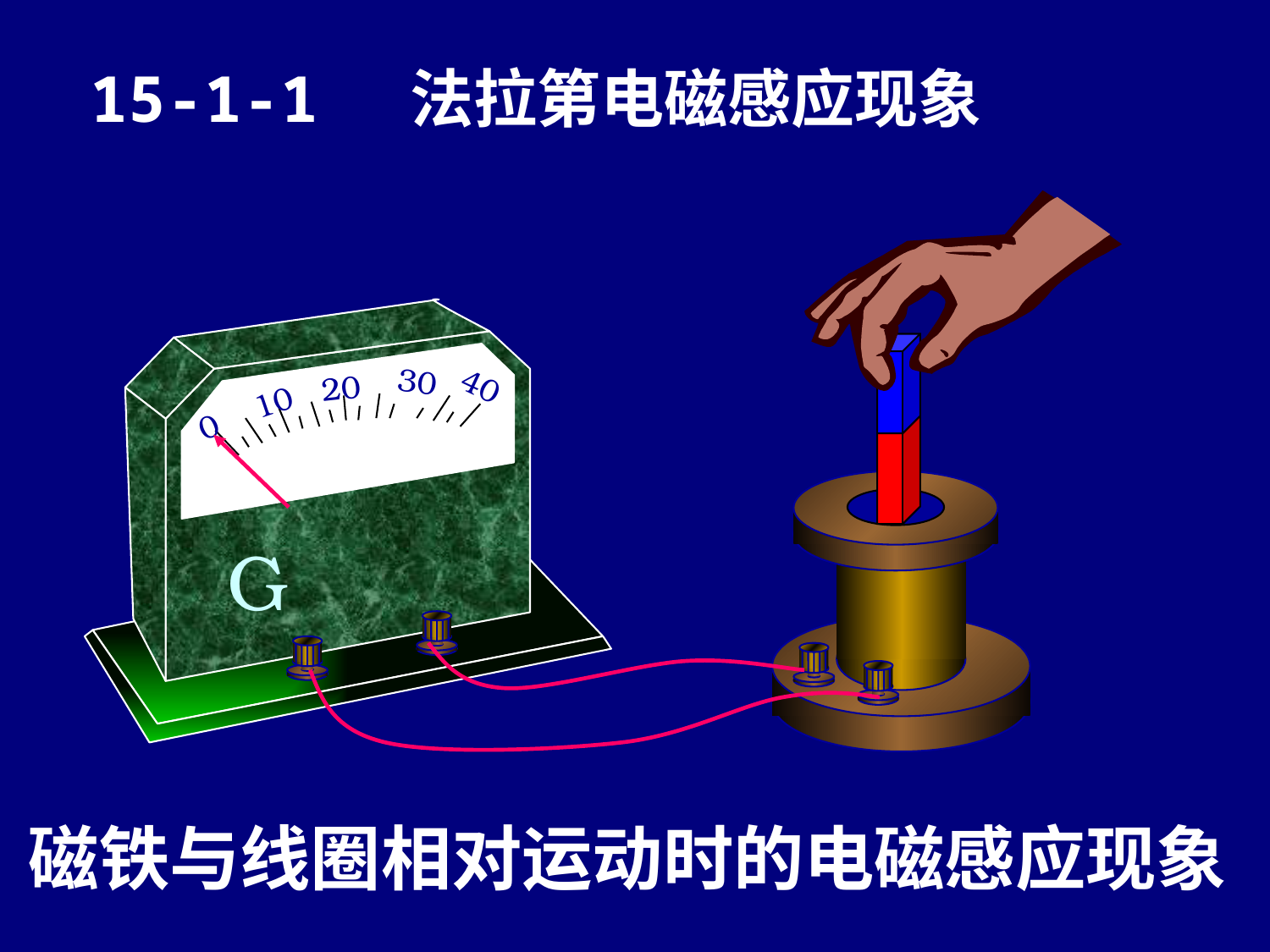

15-1-1  法拉第电磁感应现象

30
40
20
10

0

G

磁铁与线圈相对运动时的电磁感应现象